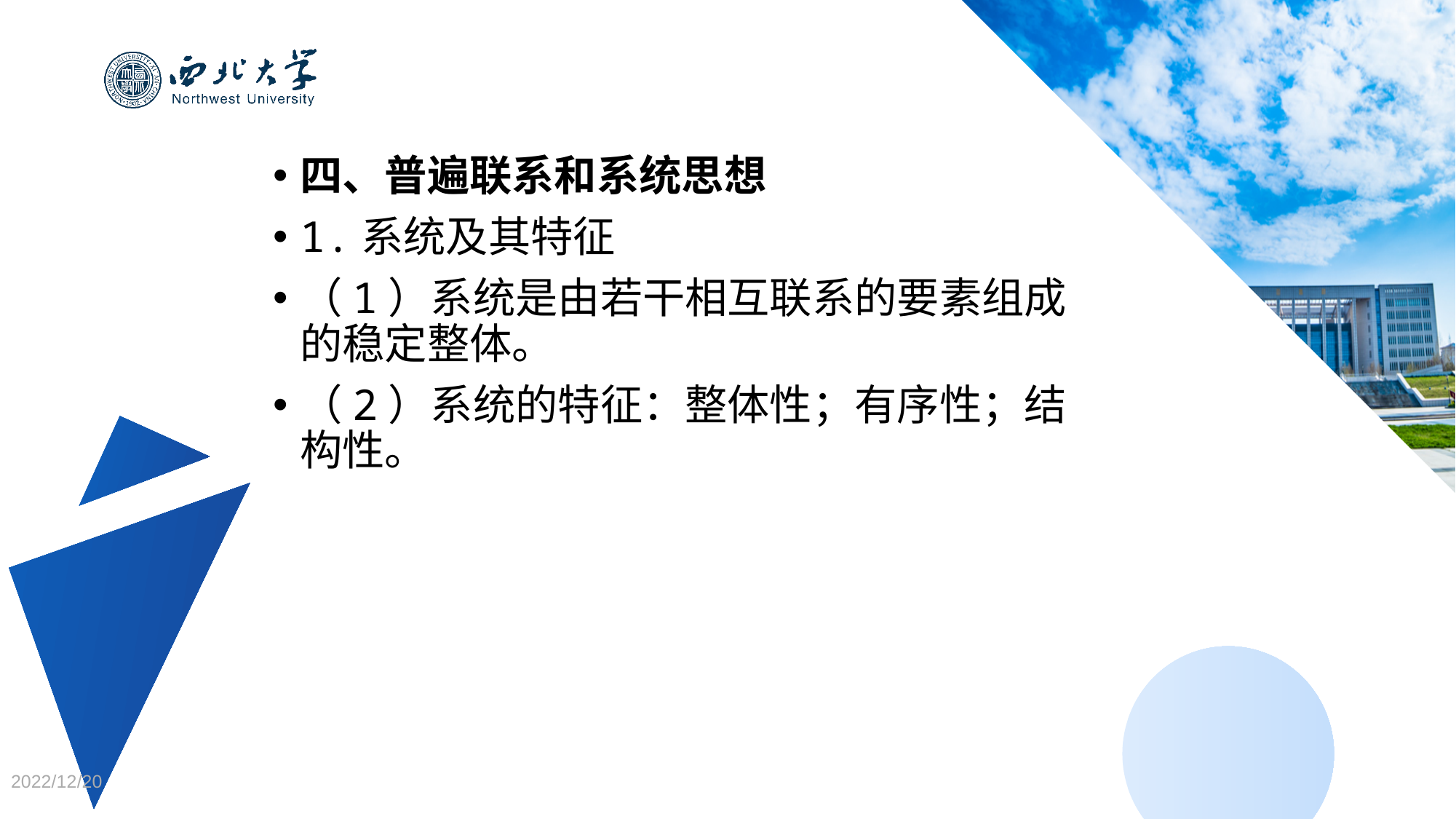

四、普遍联系和系统思想
1.系统及其特征
（1）系统是由若干相互联系的要素组成的稳定整体。
（2）系统的特征：整体性；有序性；结构性。

2022/12/20